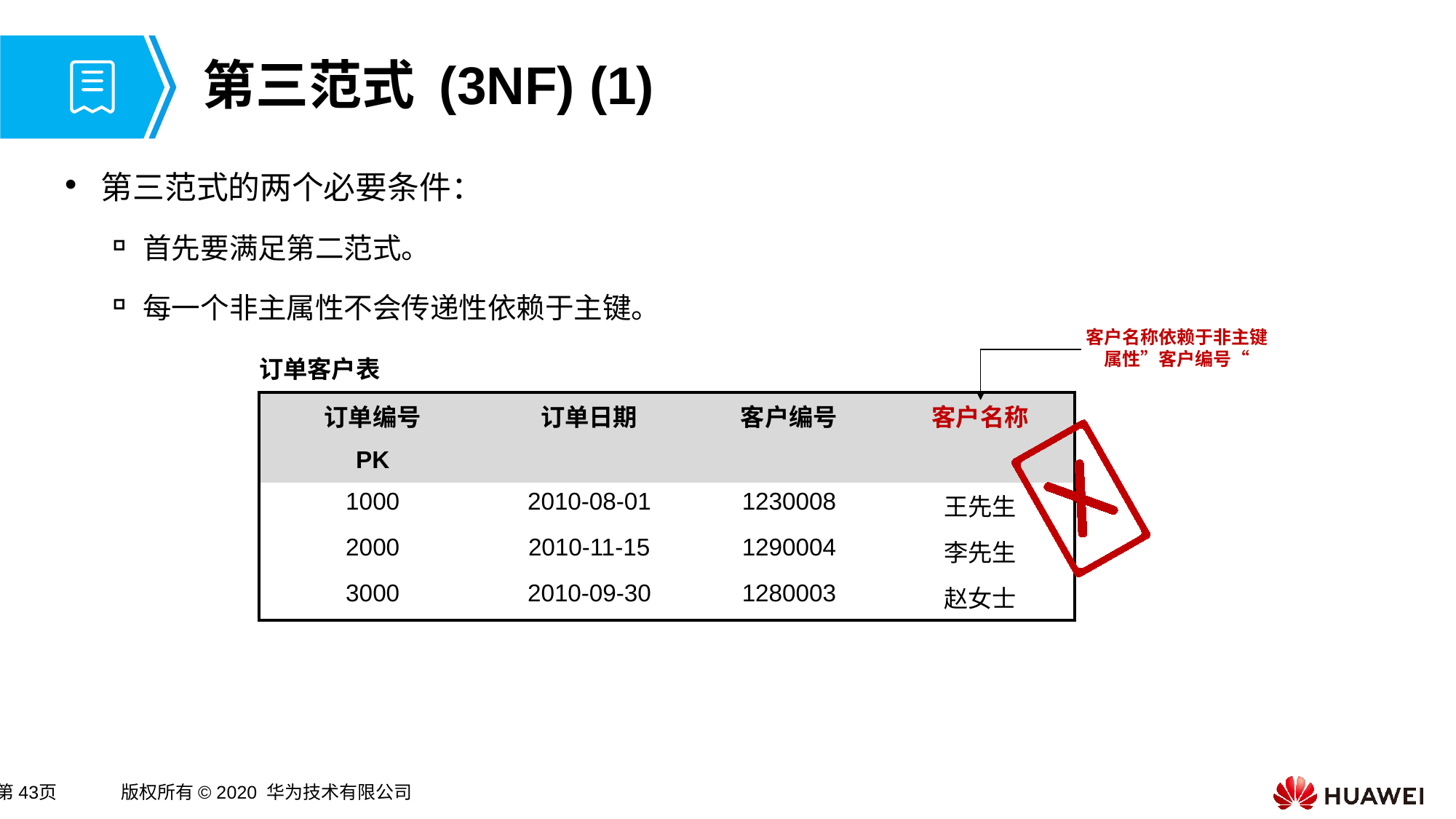

# 第三范式 (3NF) (1)
第三范式的两个必要条件：
首先要满足第二范式。
每一个非主属性不会传递性依赖于主键。
客户名称依赖于非主键属性”客户编号“
订单客户表
| 订单编号 | 订单日期 | 客户编号 | 客户名称 |
| --- | --- | --- | --- |
| PK |  |  |  |
| 1000 | 2010-08-01 | 1230008 | 王先生 |
| 2000 | 2010-11-15 | 1290004 | 李先生 |
| 3000 | 2010-09-30 | 1280003 | 赵女士 |